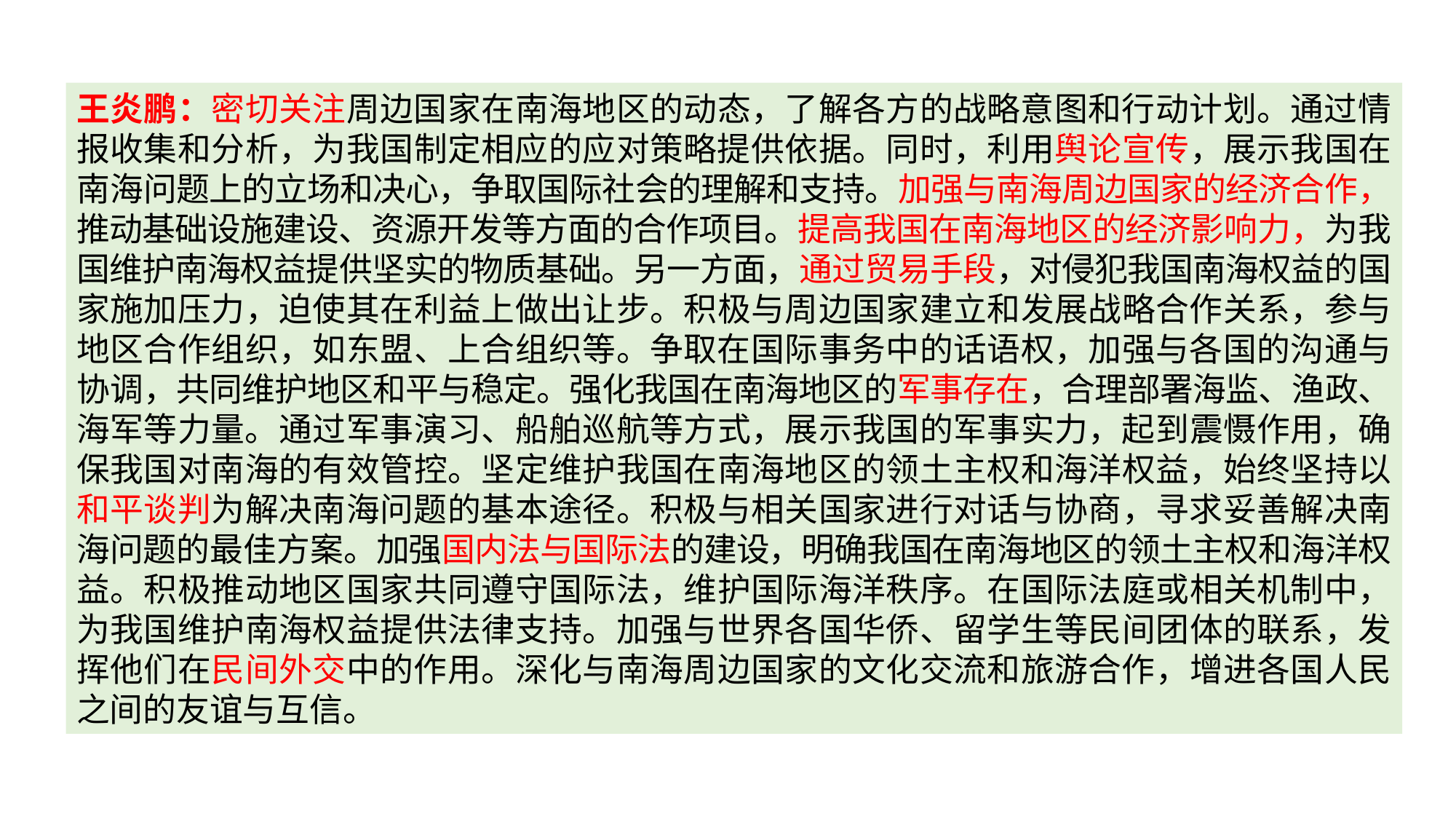

王炎鹏：密切关注周边国家在南海地区的动态，了解各方的战略意图和行动计划。通过情报收集和分析，为我国制定相应的应对策略提供依据。同时，利用舆论宣传，展示我国在南海问题上的立场和决心，争取国际社会的理解和支持。加强与南海周边国家的经济合作，推动基础设施建设、资源开发等方面的合作项目。提高我国在南海地区的经济影响力，为我国维护南海权益提供坚实的物质基础。另一方面，通过贸易手段，对侵犯我国南海权益的国家施加压力，迫使其在利益上做出让步。积极与周边国家建立和发展战略合作关系，参与地区合作组织，如东盟、上合组织等。争取在国际事务中的话语权，加强与各国的沟通与协调，共同维护地区和平与稳定。强化我国在南海地区的军事存在，合理部署海监、渔政、海军等力量。通过军事演习、船舶巡航等方式，展示我国的军事实力，起到震慑作用，确保我国对南海的有效管控。坚定维护我国在南海地区的领土主权和海洋权益，始终坚持以和平谈判为解决南海问题的基本途径。积极与相关国家进行对话与协商，寻求妥善解决南海问题的最佳方案。加强国内法与国际法的建设，明确我国在南海地区的领土主权和海洋权益。积极推动地区国家共同遵守国际法，维护国际海洋秩序。在国际法庭或相关机制中，为我国维护南海权益提供法律支持。加强与世界各国华侨、留学生等民间团体的联系，发挥他们在民间外交中的作用。深化与南海周边国家的文化交流和旅游合作，增进各国人民之间的友谊与互信。